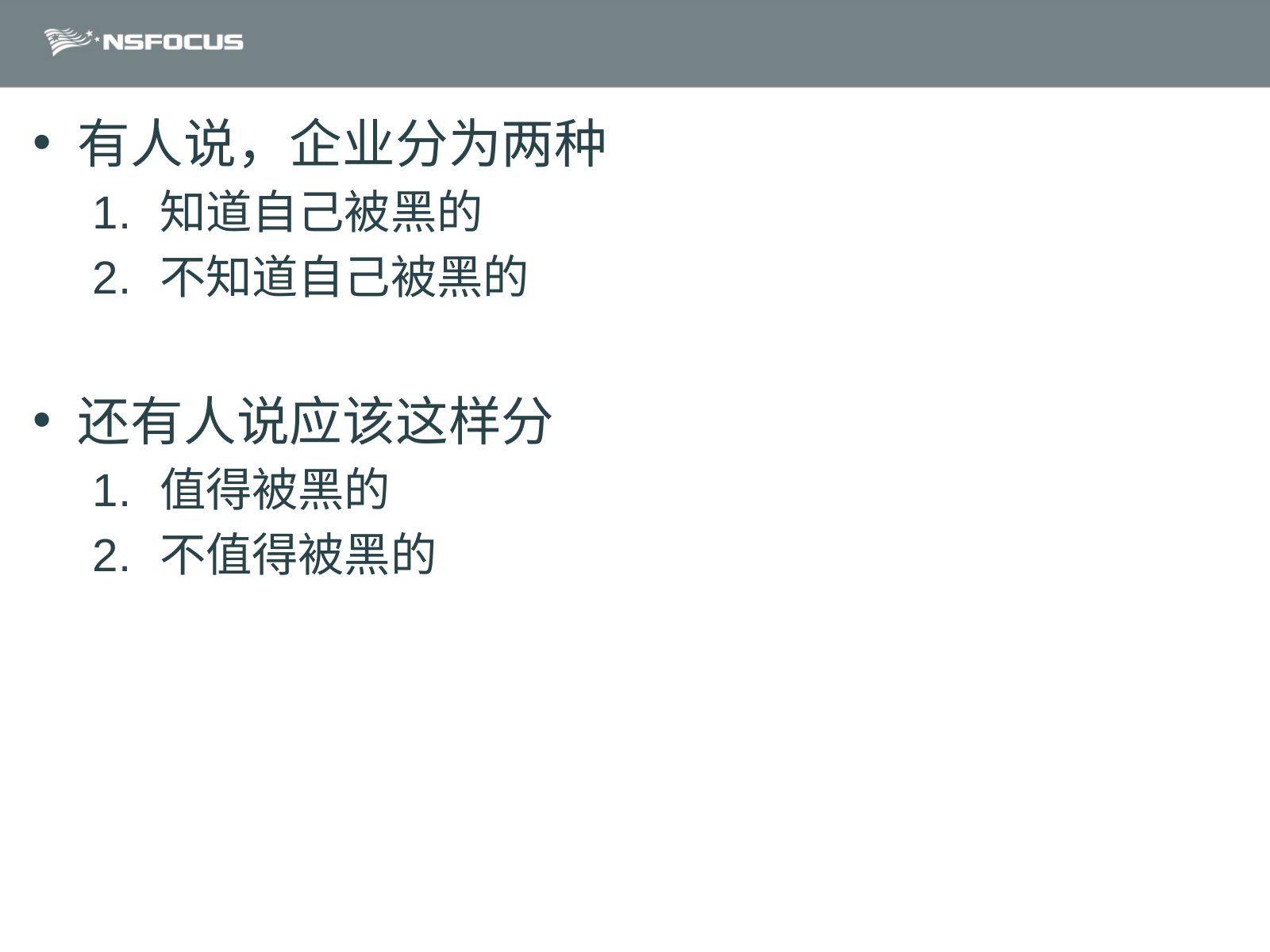

#
有人说，企业分为两种
知道自己被黑的
不知道自己被黑的

还有人说应该这样分
值得被黑的
不值得被黑的